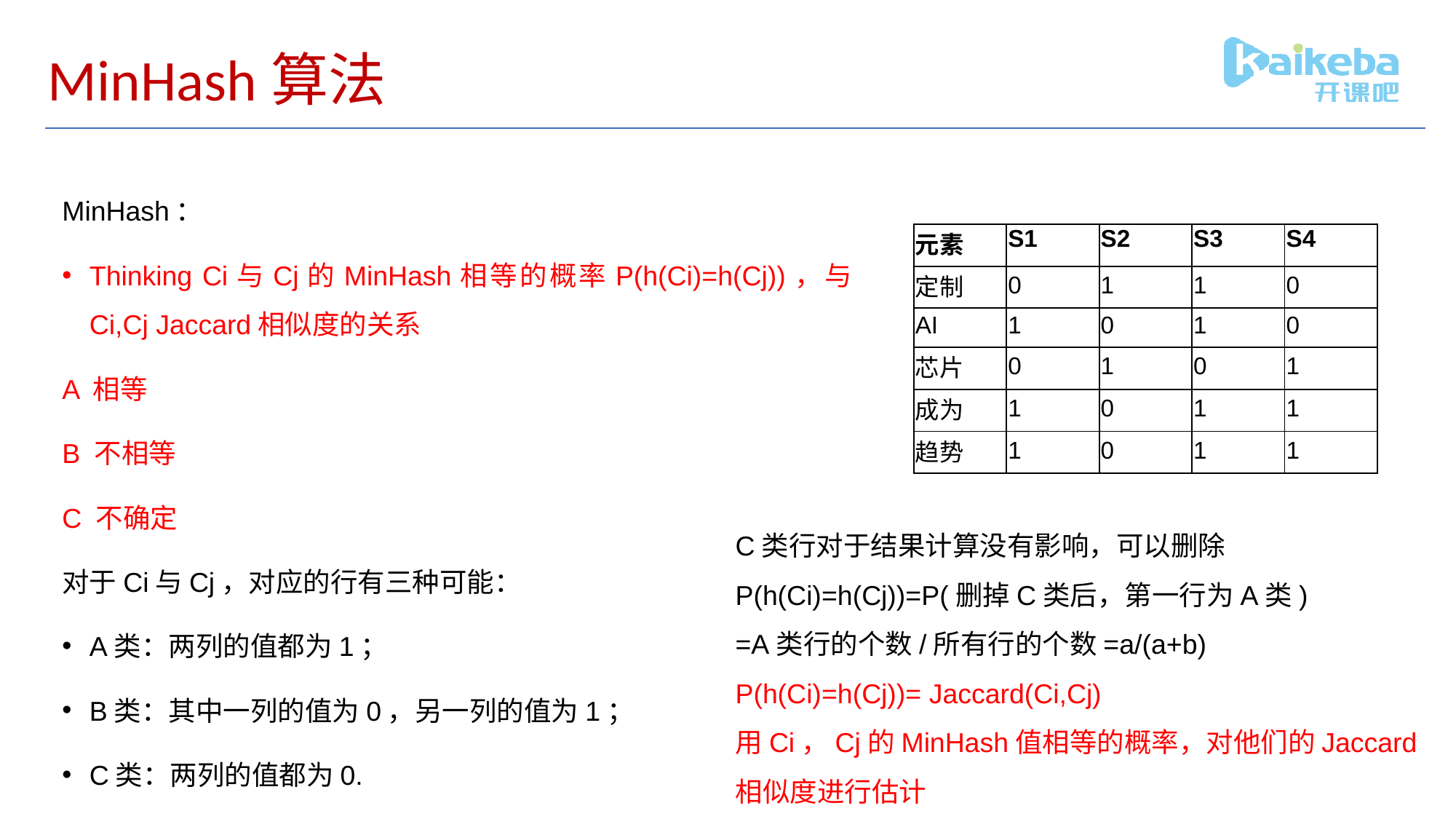

# MinHash算法
MinHash：
Thinking Ci与Cj的MinHash相等的概率P(h(Ci)=h(Cj))，与Ci,Cj Jaccard相似度的关系
A 相等
B 不相等
C 不确定
对于Ci与Cj，对应的行有三种可能：
A类：两列的值都为1；
B类：其中一列的值为0，另一列的值为1；
C类：两列的值都为0.

| 元素 | S1 | S2 | S3 | S4 |
| --- | --- | --- | --- | --- |
| 定制 | 0 | 1 | 1 | 0 |
| AI | 1 | 0 | 1 | 0 |
| 芯片 | 0 | 1 | 0 | 1 |
| 成为 | 1 | 0 | 1 | 1 |
| 趋势 | 1 | 0 | 1 | 1 |
C类行对于结果计算没有影响，可以删除
P(h(Ci)=h(Cj))=P(删掉C类后，第一行为A类)
=A类行的个数/所有行的个数=a/(a+b)
P(h(Ci)=h(Cj))= Jaccard(Ci,Cj)
用Ci，Cj的MinHash值相等的概率，对他们的Jaccard相似度进行估计